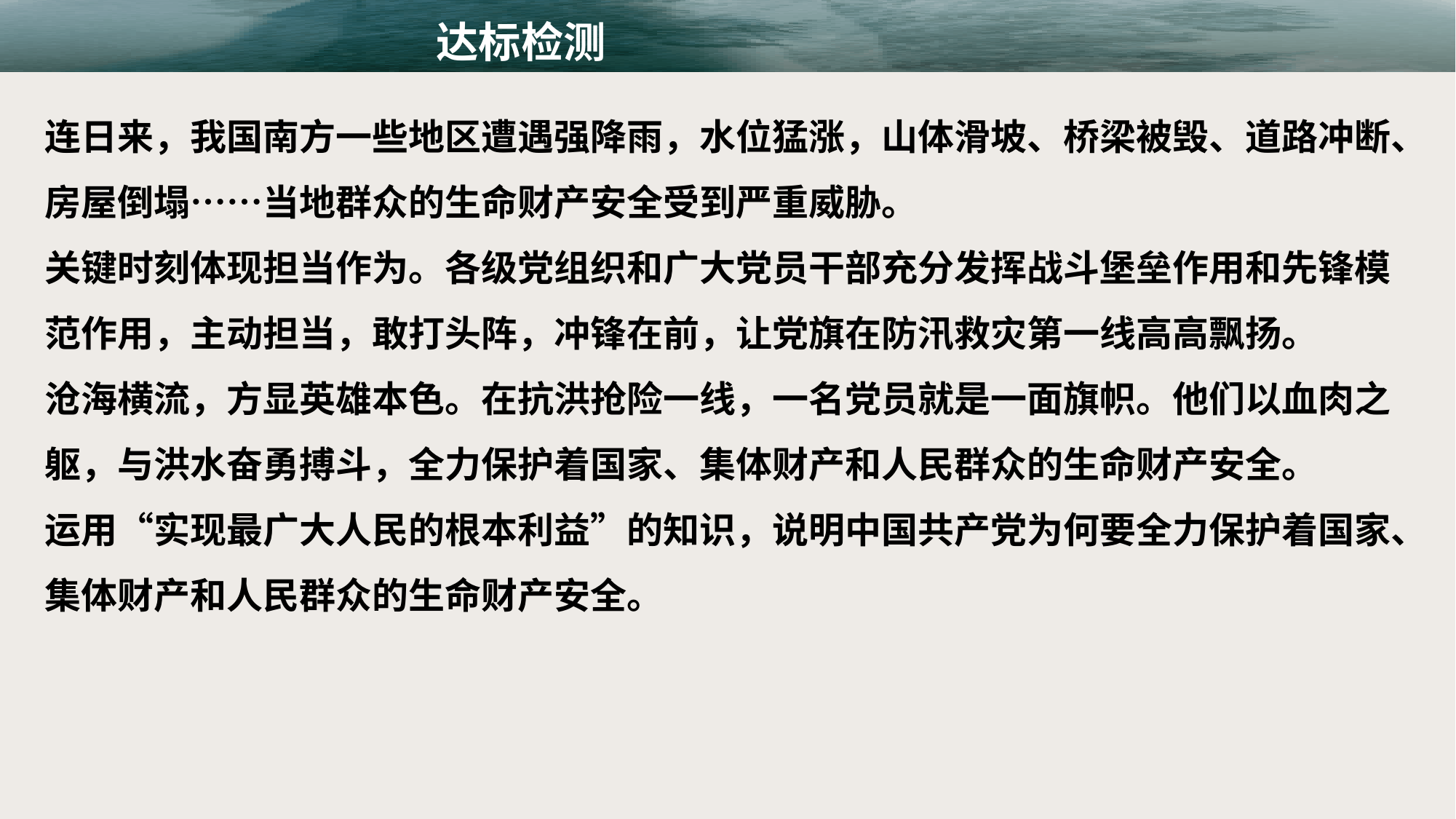

达标检测
连日来，我国南方一些地区遭遇强降雨，水位猛涨，山体滑坡、桥梁被毁、道路冲断、房屋倒塌……当地群众的生命财产安全受到严重威胁。
关键时刻体现担当作为。各级党组织和广大党员干部充分发挥战斗堡垒作用和先锋模范作用，主动担当，敢打头阵，冲锋在前，让党旗在防汛救灾第一线高高飘扬。
沧海横流，方显英雄本色。在抗洪抢险一线，一名党员就是一面旗帜。他们以血肉之躯，与洪水奋勇搏斗，全力保护着国家、集体财产和人民群众的生命财产安全。
运用“实现最广大人民的根本利益”的知识，说明中国共产党为何要全力保护着国家、集体财产和人民群众的生命财产安全。